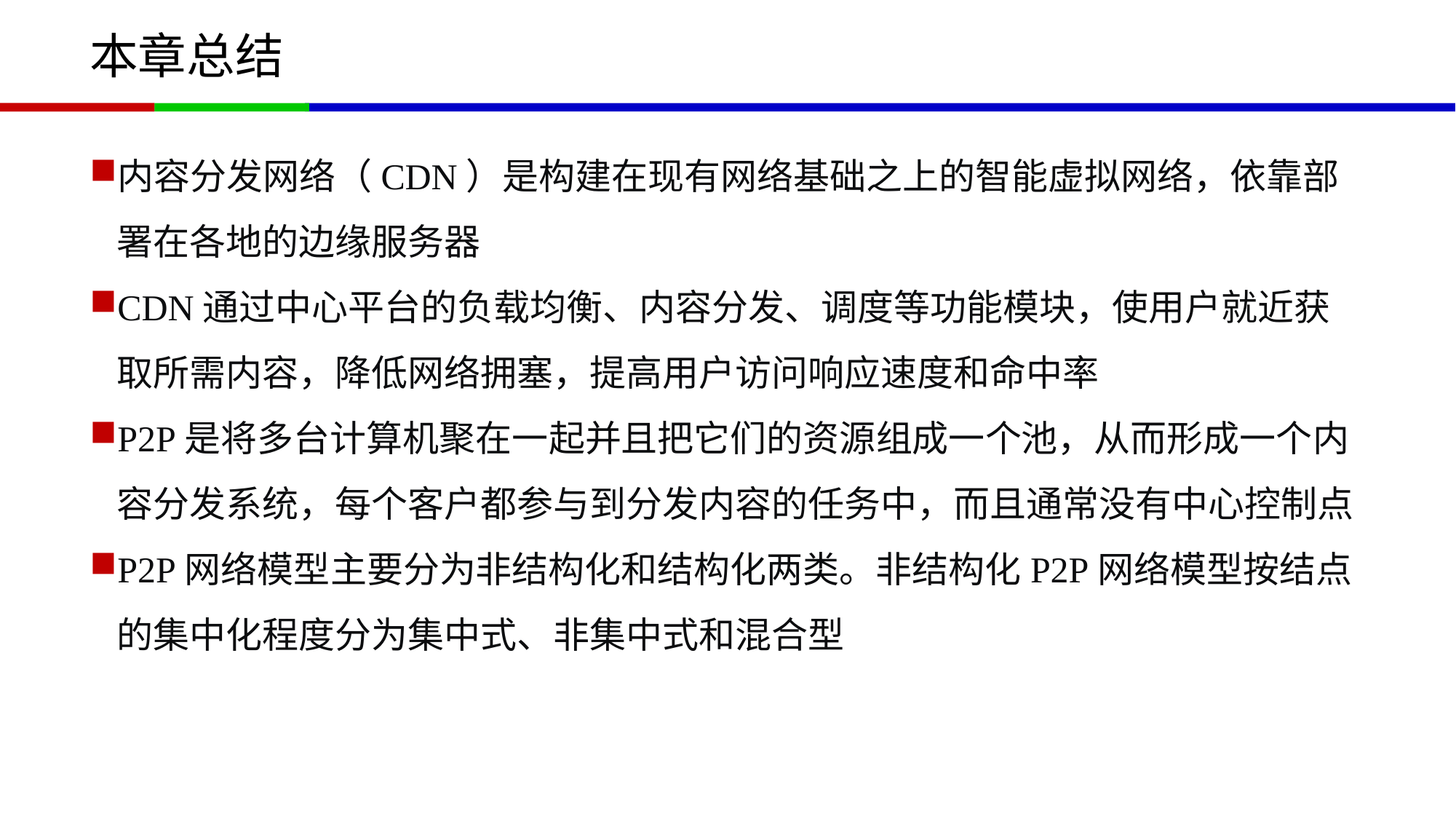

# 本章总结
内容分发网络（CDN）是构建在现有网络基础之上的智能虚拟网络，依靠部署在各地的边缘服务器
CDN通过中心平台的负载均衡、内容分发、调度等功能模块，使用户就近获取所需内容，降低网络拥塞，提高用户访问响应速度和命中率
P2P是将多台计算机聚在一起并且把它们的资源组成一个池，从而形成一个内容分发系统，每个客户都参与到分发内容的任务中，而且通常没有中心控制点
P2P网络模型主要分为非结构化和结构化两类。非结构化P2P网络模型按结点的集中化程度分为集中式、非集中式和混合型
186